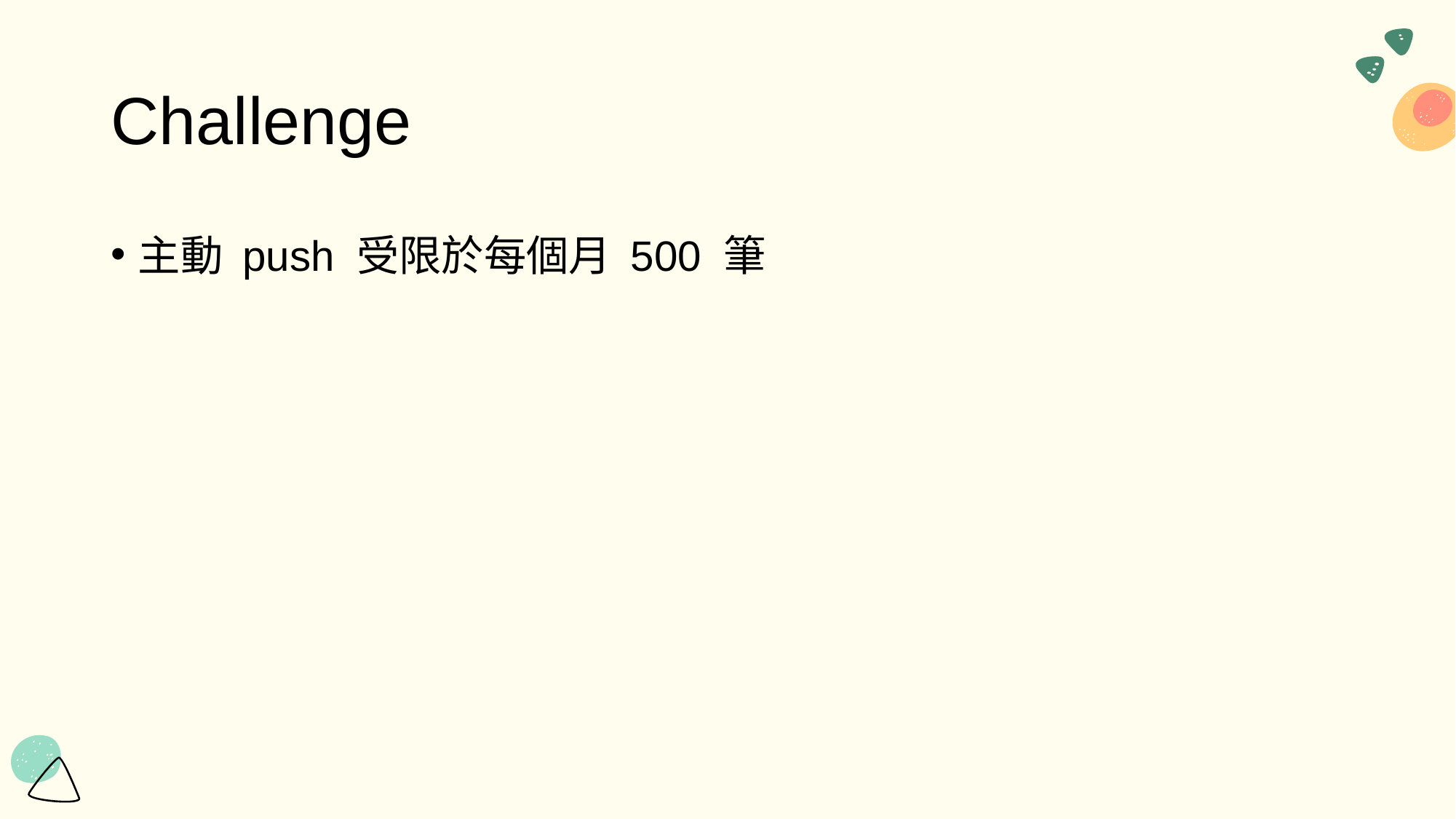

# Challenge
主動 push 受限於每個月 500 筆